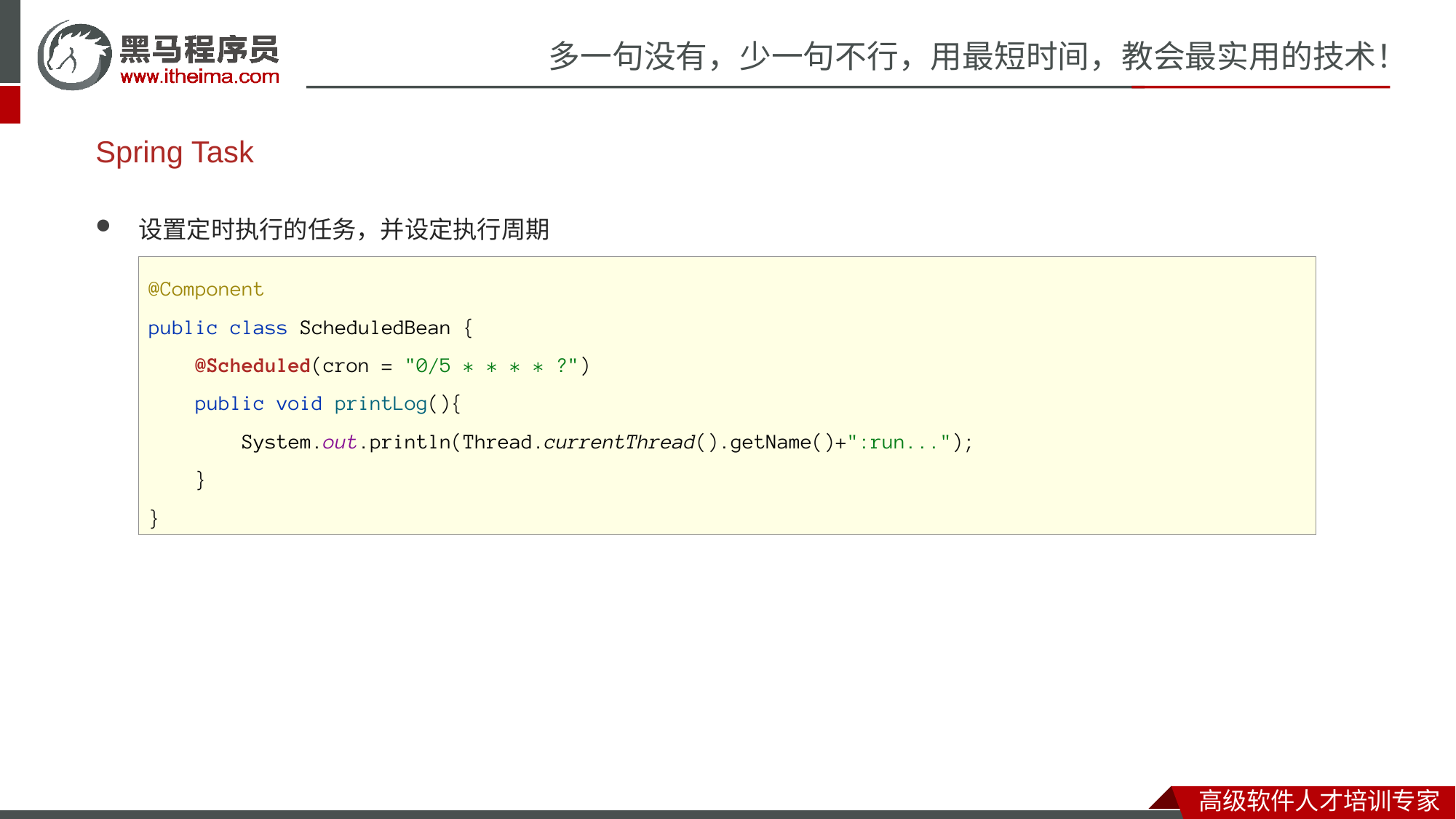

# Spring Task
设置定时执行的任务，并设定执行周期
@Component
public class ScheduledBean {
    @Scheduled(cron = "0/5 * * * * ?")
    public void printLog(){
        System.out.println(Thread.currentThread().getName()+":run...");
    }
}